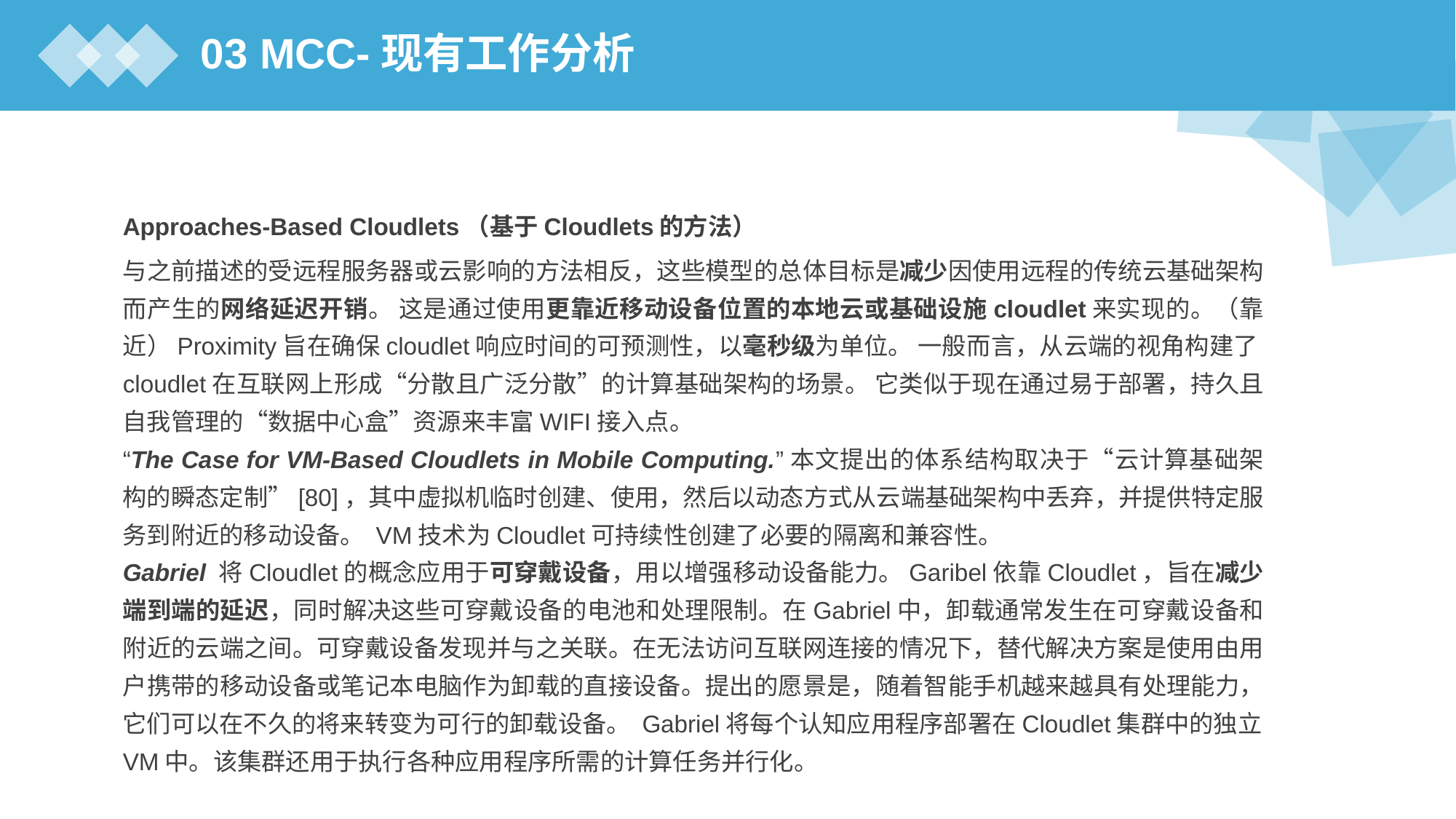

03 MCC-现有工作分析
Approaches-Based Cloudlets（基于Cloudlets的方法）
与之前描述的受远程服务器或云影响的方法相反，这些模型的总体目标是减少因使用远程的传统云基础架构而产生的网络延迟开销。 这是通过使用更靠近移动设备位置的本地云或基础设施cloudlet来实现的。（靠近）Proximity旨在确保cloudlet响应时间的可预测性，以毫秒级为单位。 一般而言，从云端的视角构建了cloudlet在互联网上形成“分散且广泛分散”的计算基础架构的场景。 它类似于现在通过易于部署，持久且自我管理的“数据中心盒”资源来丰富WIFI接入点。
“The Case for VM-Based Cloudlets in Mobile Computing.”本文提出的体系结构取决于“云计算基础架构的瞬态定制”[80]，其中虚拟机临时创建、使用，然后以动态方式从云端基础架构中丢弃，并提供特定服务到附近的移动设备。 VM技术为Cloudlet可持续性创建了必要的隔离和兼容性。
Gabriel 将Cloudlet的概念应用于可穿戴设备，用以增强移动设备能力。Garibel依靠Cloudlet，旨在减少端到端的延迟，同时解决这些可穿戴设备的电池和处理限制。在Gabriel中，卸载通常发生在可穿戴设备和附近的云端之间。可穿戴设备发现并与之关联。在无法访问互联网连接的情况下，替代解决方案是使用由用户携带的移动设备或笔记本电脑作为卸载的直接设备。提出的愿景是，随着智能手机越来越具有处理能力，它们可以在不久的将来转变为可行的卸载设备。 Gabriel将每个认知应用程序部署在Cloudlet集群中的独立VM中。该集群还用于执行各种应用程序所需的计算任务并行化。